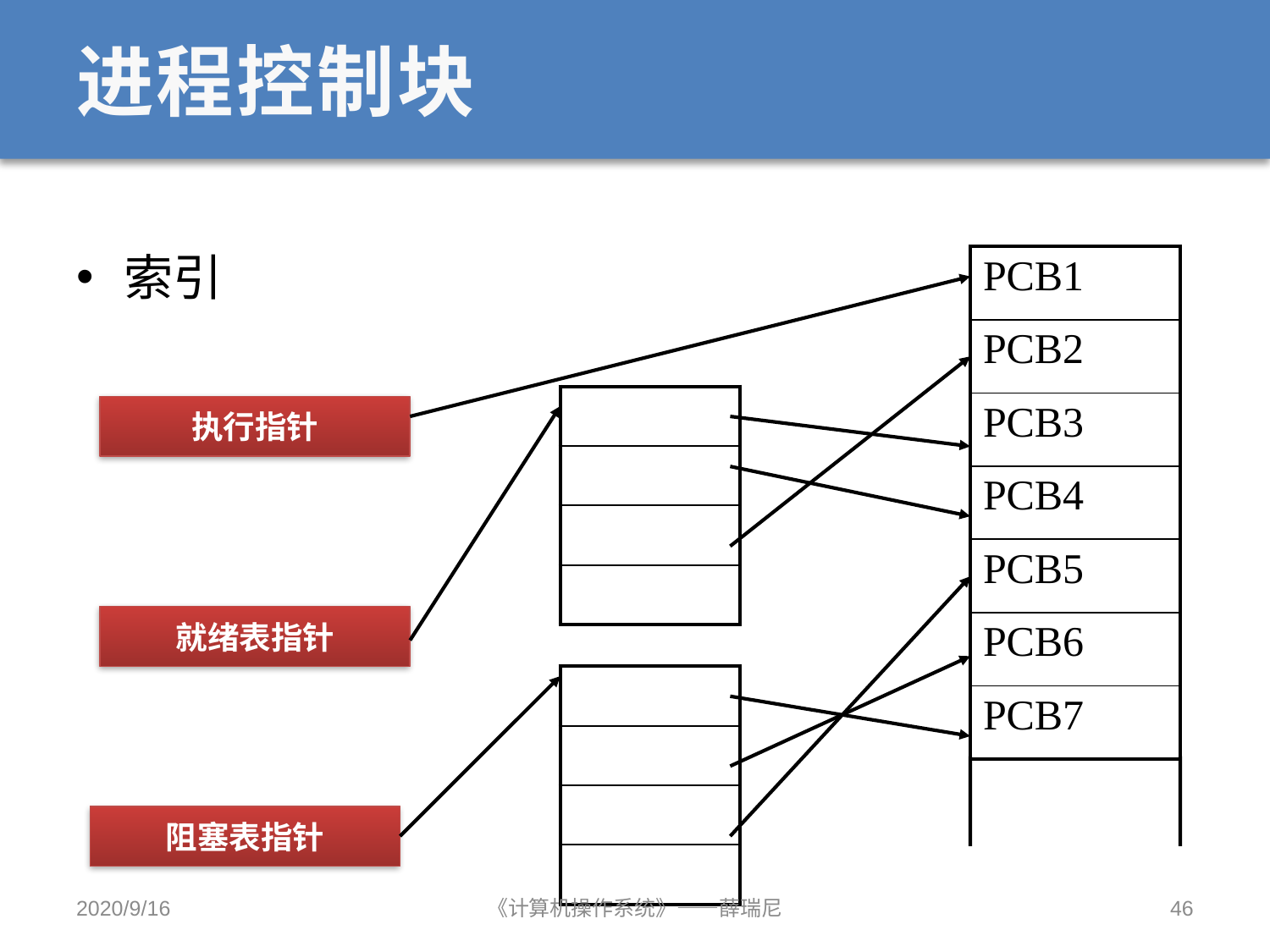

# 进程控制块
索引

| PCB1 |
| --- |
| PCB2 |
| PCB3 |
| PCB4 |
| PCB5 |
| PCB6 |
| PCB7 |

|  |
| --- |
|  |
|  |
|  |
执行指针

就绪表指针

|  |
| --- |
|  |
|  |
|  |

阻塞表指针
2020/9/16
《计算机操作系统》——薛瑞尼
46